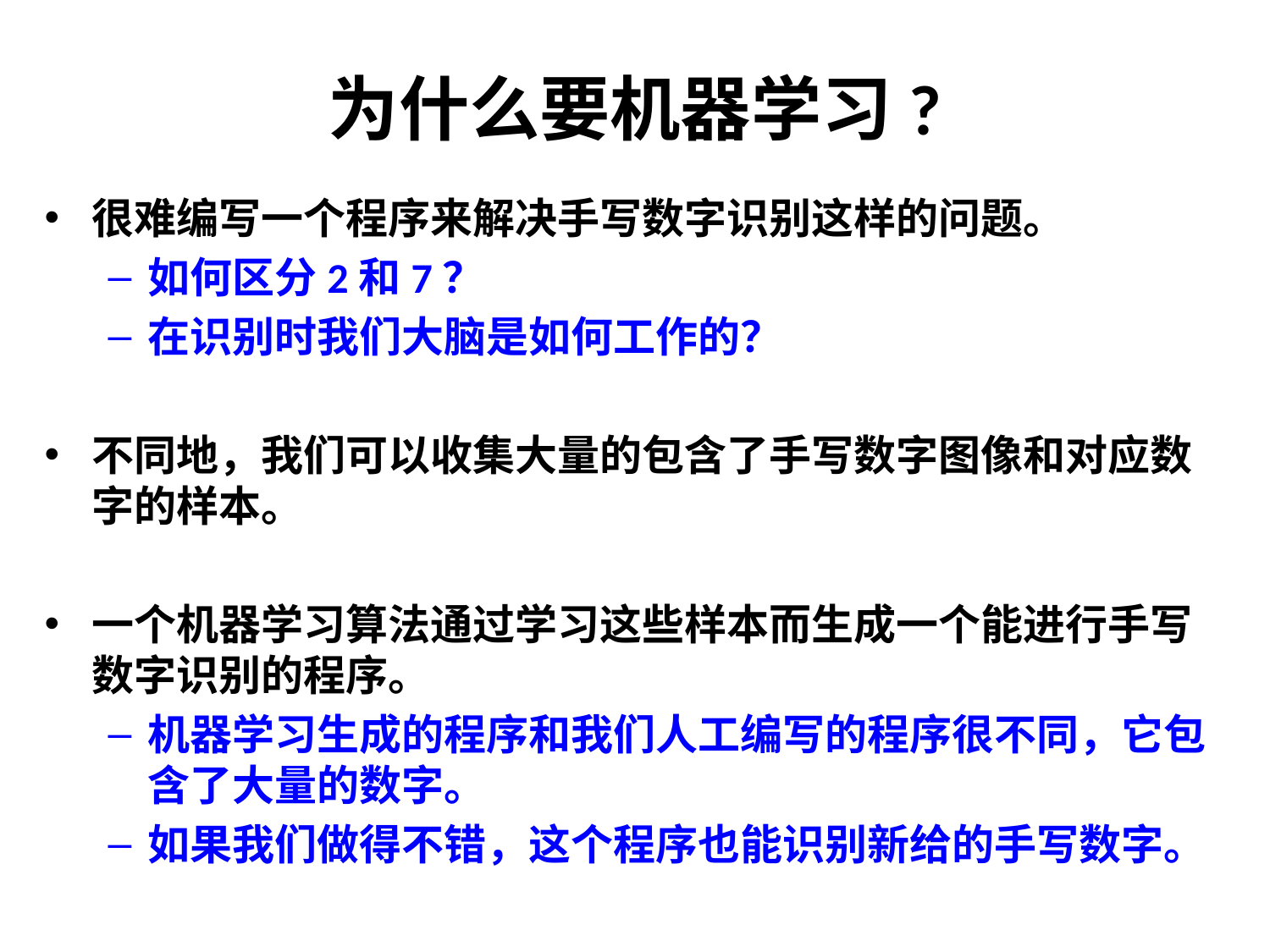

# 为什么要机器学习?
很难编写一个程序来解决手写数字识别这样的问题。
如何区分2和7？
在识别时我们大脑是如何工作的？

不同地，我们可以收集大量的包含了手写数字图像和对应数字的样本。

一个机器学习算法通过学习这些样本而生成一个能进行手写数字识别的程序。
机器学习生成的程序和我们人工编写的程序很不同，它包含了大量的数字。
如果我们做得不错，这个程序也能识别新给的手写数字。